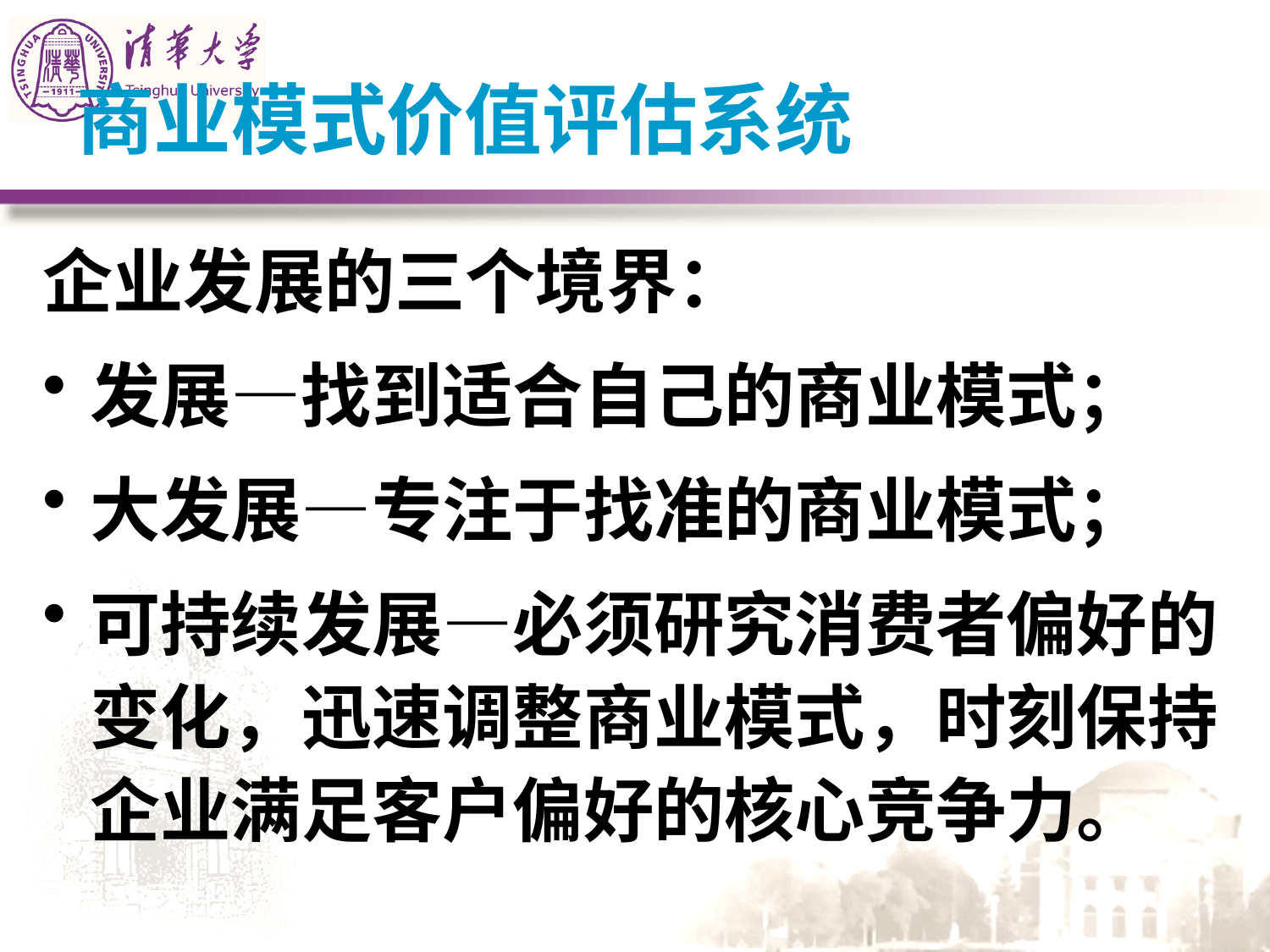

# 商业模式价值评估系统
企业发展的三个境界：
发展—找到适合自己的商业模式；
大发展—专注于找准的商业模式；
可持续发展—必须研究消费者偏好的变化，迅速调整商业模式，时刻保持企业满足客户偏好的核心竞争力。